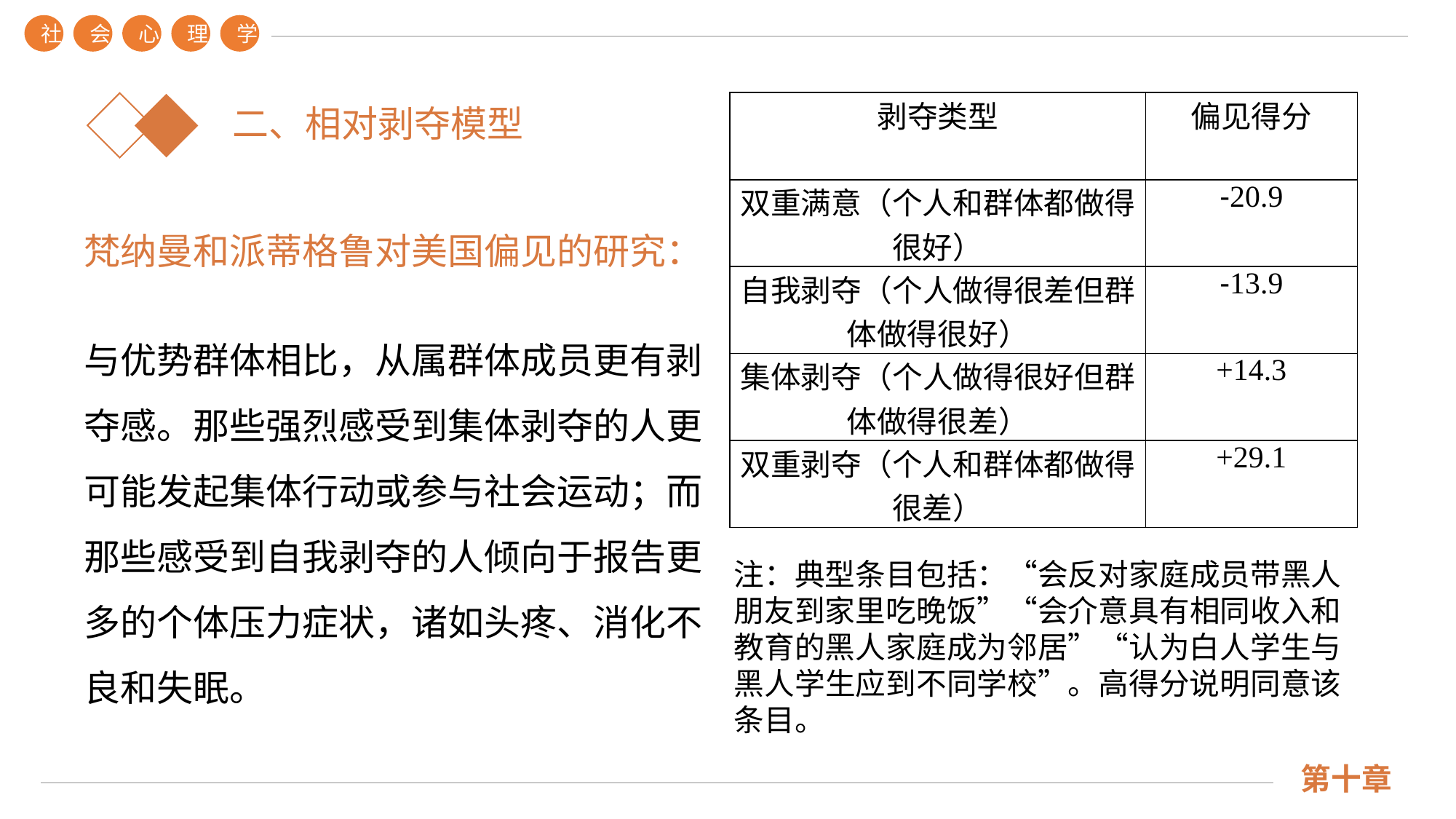

社
会
心
理
学
| 剥夺类型 | 偏见得分 |
| --- | --- |
| 双重满意（个人和群体都做得很好） | -20.9 |
| 自我剥夺（个人做得很差但群体做得很好） | -13.9 |
| 集体剥夺（个人做得很好但群体做得很差） | +14.3 |
| 双重剥夺（个人和群体都做得很差） | +29.1 |

二、相对剥夺模型

梵纳曼和派蒂格鲁对美国偏见的研究：

与优势群体相比，从属群体成员更有剥夺感。那些强烈感受到集体剥夺的人更可能发起集体行动或参与社会运动；而那些感受到自我剥夺的人倾向于报告更多的个体压力症状，诸如头疼、消化不良和失眠。

注：典型条目包括：“会反对家庭成员带黑人朋友到家里吃晚饭”“会介意具有相同收入和教育的黑人家庭成为邻居”“认为白人学生与黑人学生应到不同学校”。高得分说明同意该条目。
第十章